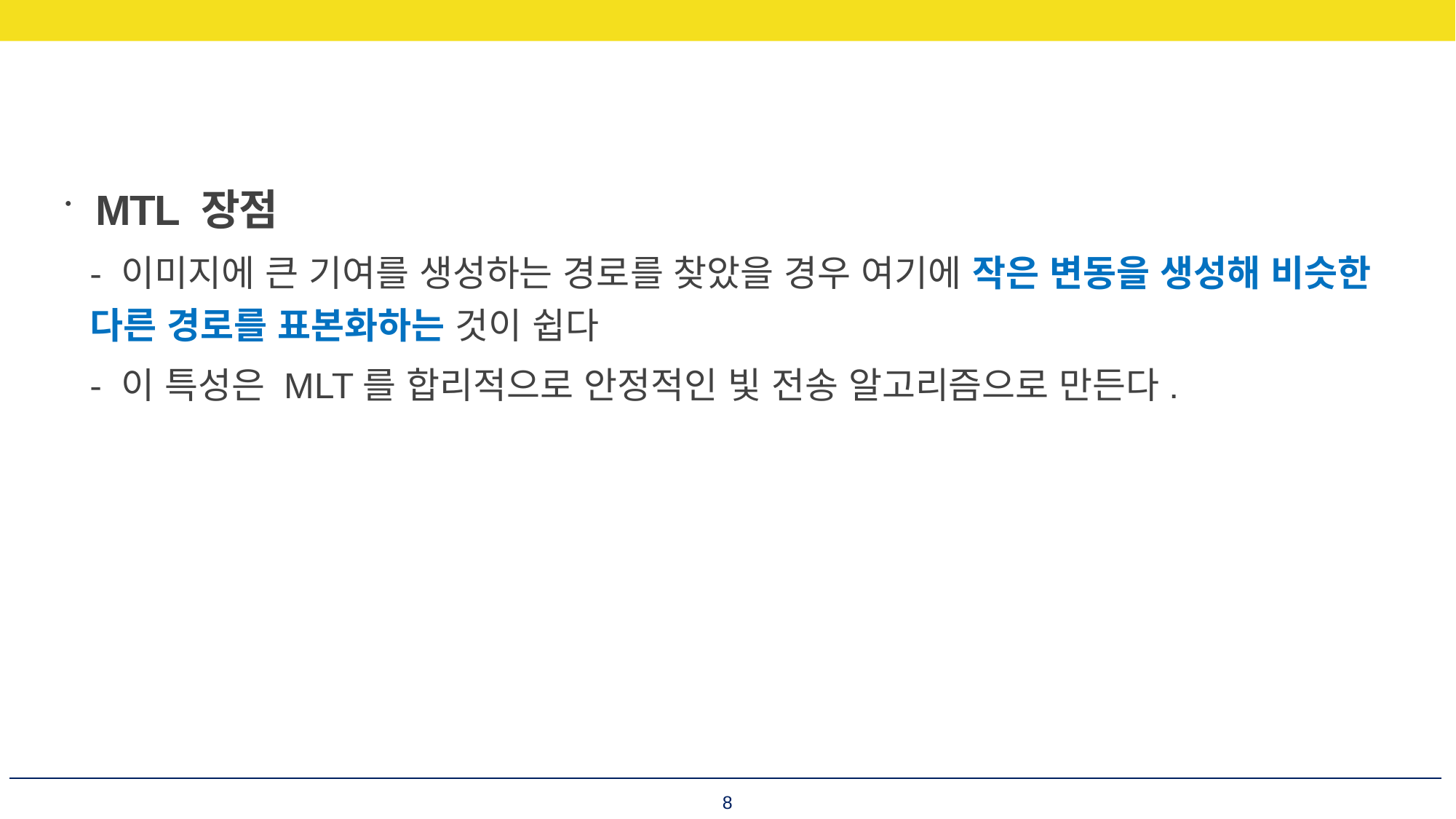

MTL 장점
- 이미지에 큰 기여를 생성하는 경로를 찾았을 경우 여기에 작은 변동을 생성해 비슷한 다른 경로를 표본화하는 것이 쉽다
- 이 특성은 MLT를 합리적으로 안정적인 빛 전송 알고리즘으로 만든다.

8